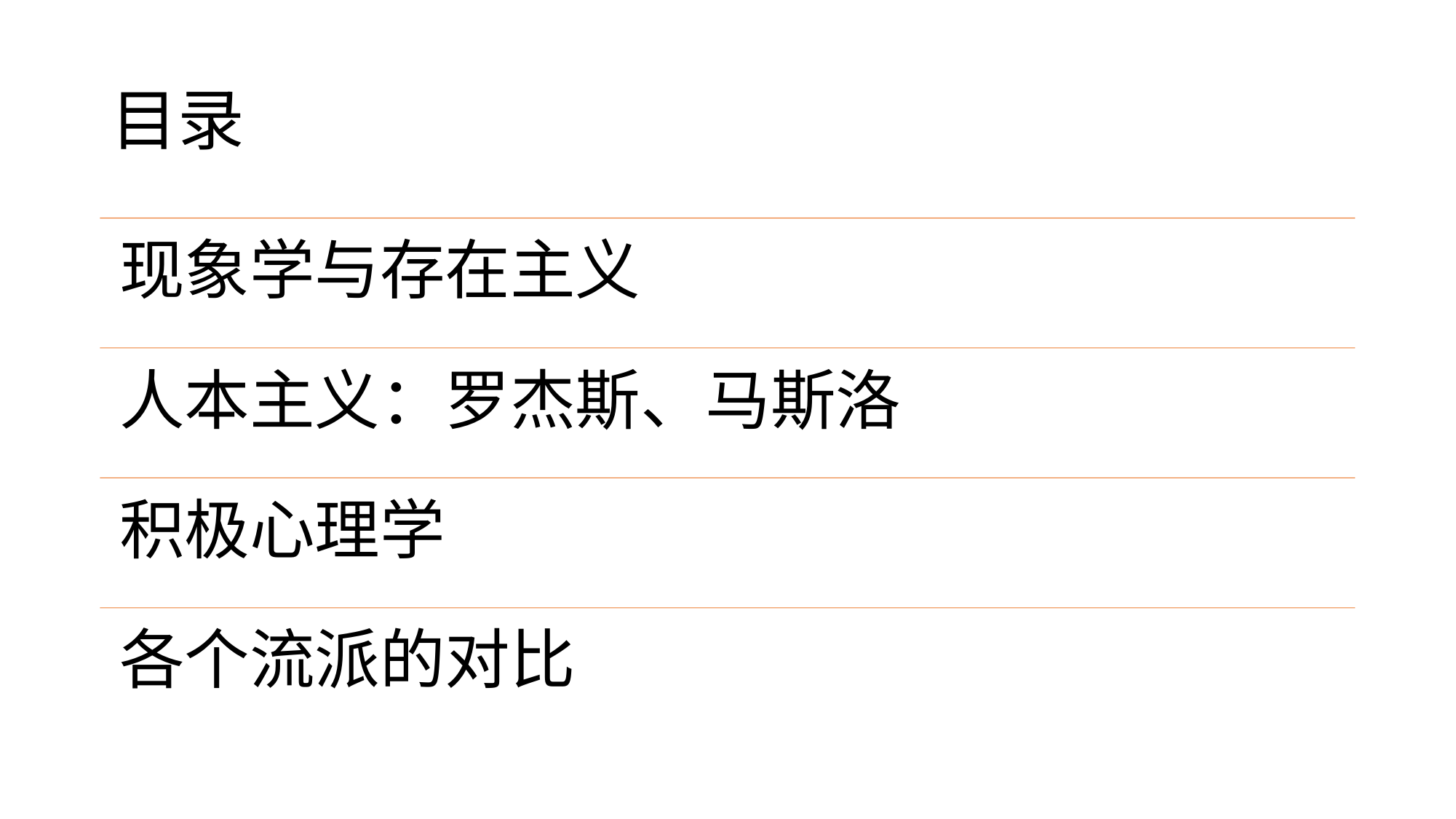

# 目录
现象学与存在主义
人本主义：罗杰斯、马斯洛
积极心理学
各个流派的对比